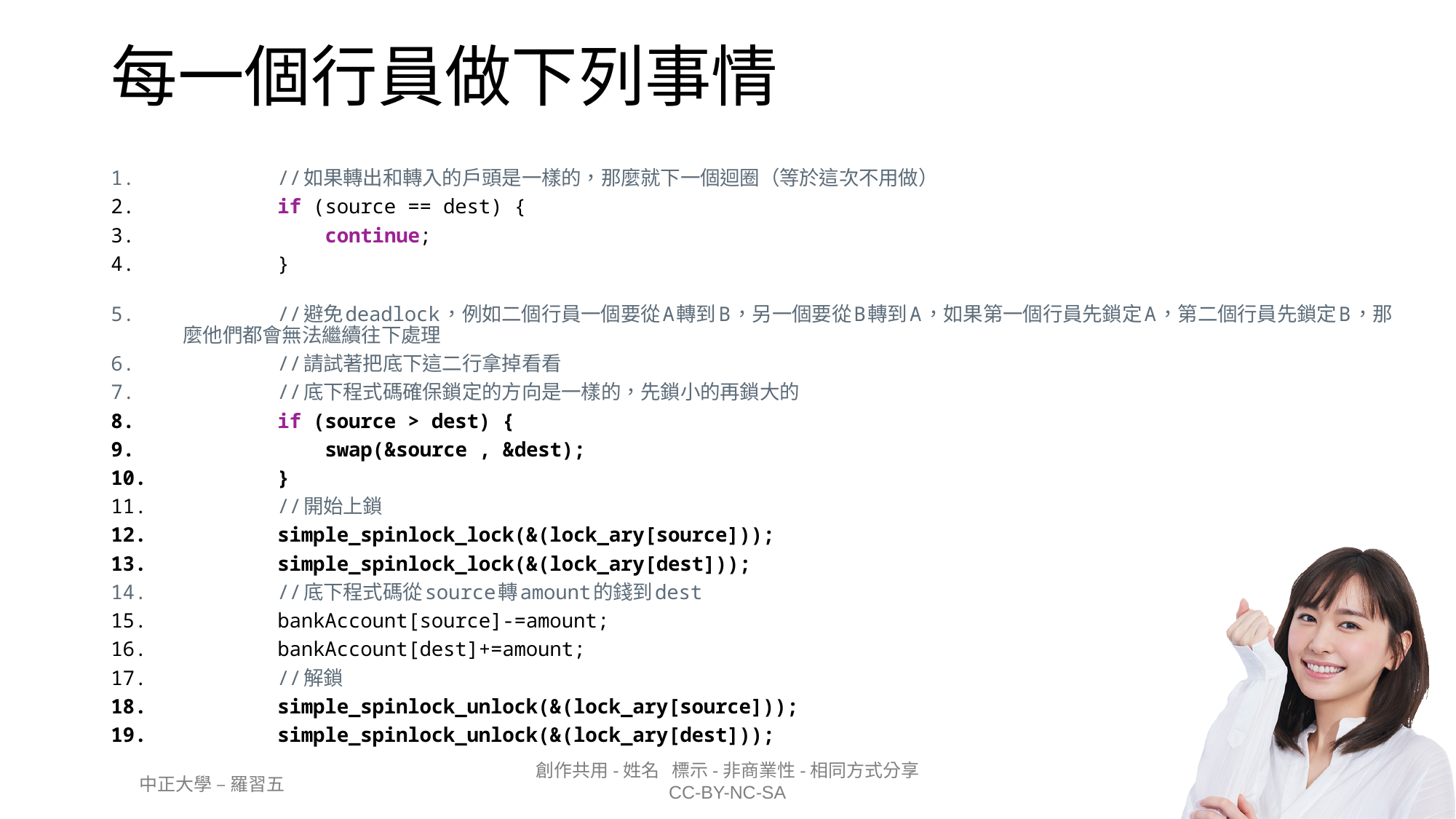

# 每一個行員做下列事情
        //如果轉出和轉入的戶頭是一樣的，那麼就下一個迴圈（等於這次不用做）
        if (source == dest) {
            continue;
        }
        //避免deadlock，例如二個行員一個要從A轉到B，另一個要從B轉到A，如果第一個行員先鎖定A，第二個行員先鎖定B，那麼他們都會無法繼續往下處理
        //請試著把底下這二行拿掉看看
        //底下程式碼確保鎖定的方向是一樣的，先鎖小的再鎖大的
        if (source > dest) {
            swap(&source , &dest);
        }
        //開始上鎖
        simple_spinlock_lock(&(lock_ary[source]));
        simple_spinlock_lock(&(lock_ary[dest]));
        //底下程式碼從source轉amount的錢到dest
        bankAccount[source]-=amount;
        bankAccount[dest]+=amount;
        //解鎖
        simple_spinlock_unlock(&(lock_ary[source]));
        simple_spinlock_unlock(&(lock_ary[dest]));